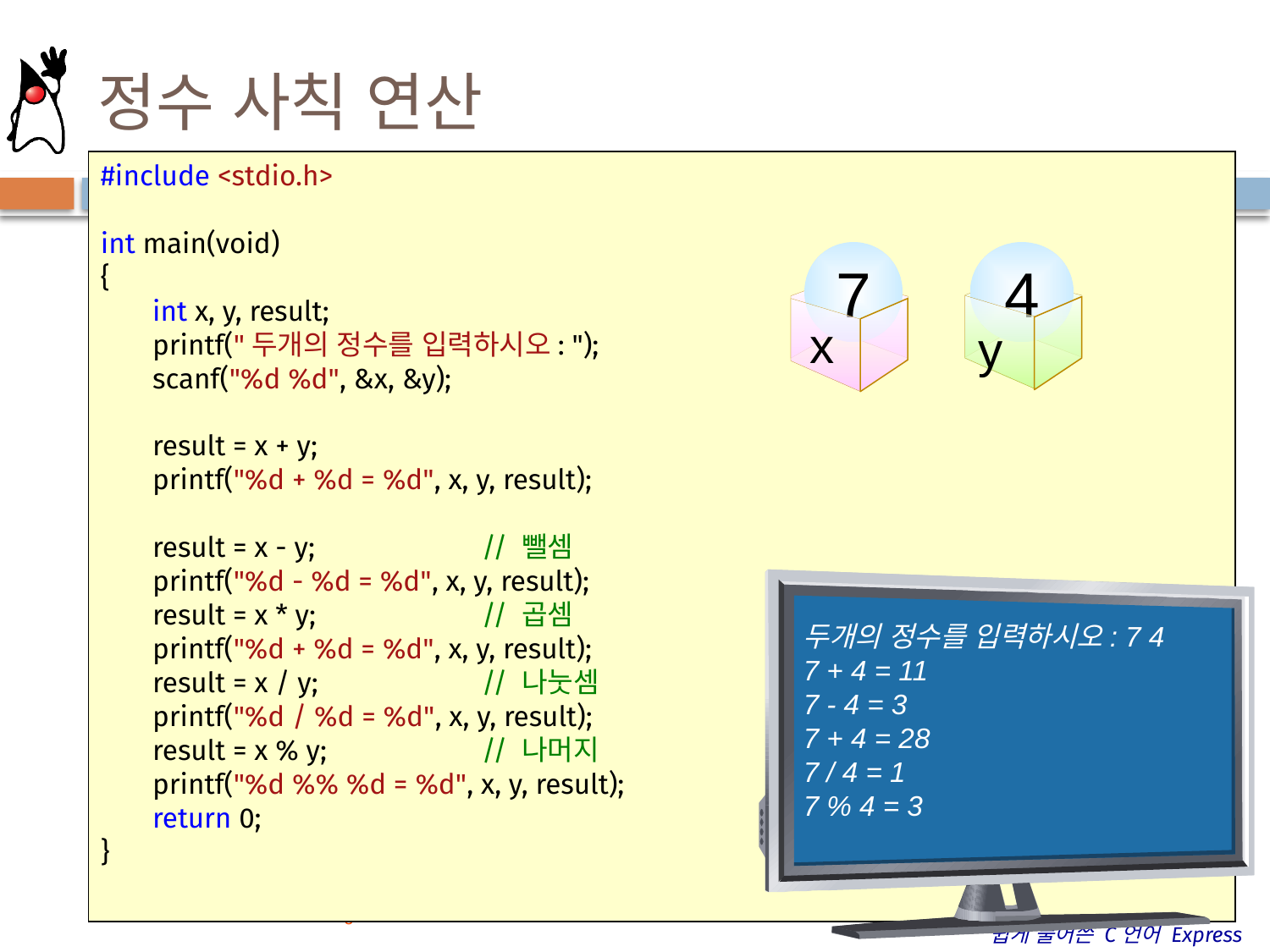

# 정수 사칙 연산
#include <stdio.h>

int main(void)
{
       int x, y, result;
       printf("두개의 정수를 입력하시오: ");
       scanf("%d %d", &x, &y);

       result = x + y;
       printf("%d + %d = %d", x, y, result);

       result = x - y;		// 뺄셈
       printf("%d - %d = %d", x, y, result);
       result = x * y;		// 곱셈
       printf("%d + %d = %d", x, y, result);
       result = x / y;		// 나눗셈
       printf("%d / %d = %d", x, y, result);
       result = x % y;		// 나머지
       printf("%d %% %d = %d", x, y, result);
       return 0;
}

4
7

x
y

두개의 정수를 입력하시오: 7 4
7 + 4 = 11
7 - 4 = 3
7 + 4 = 28
7 / 4 = 1
7 % 4 = 3